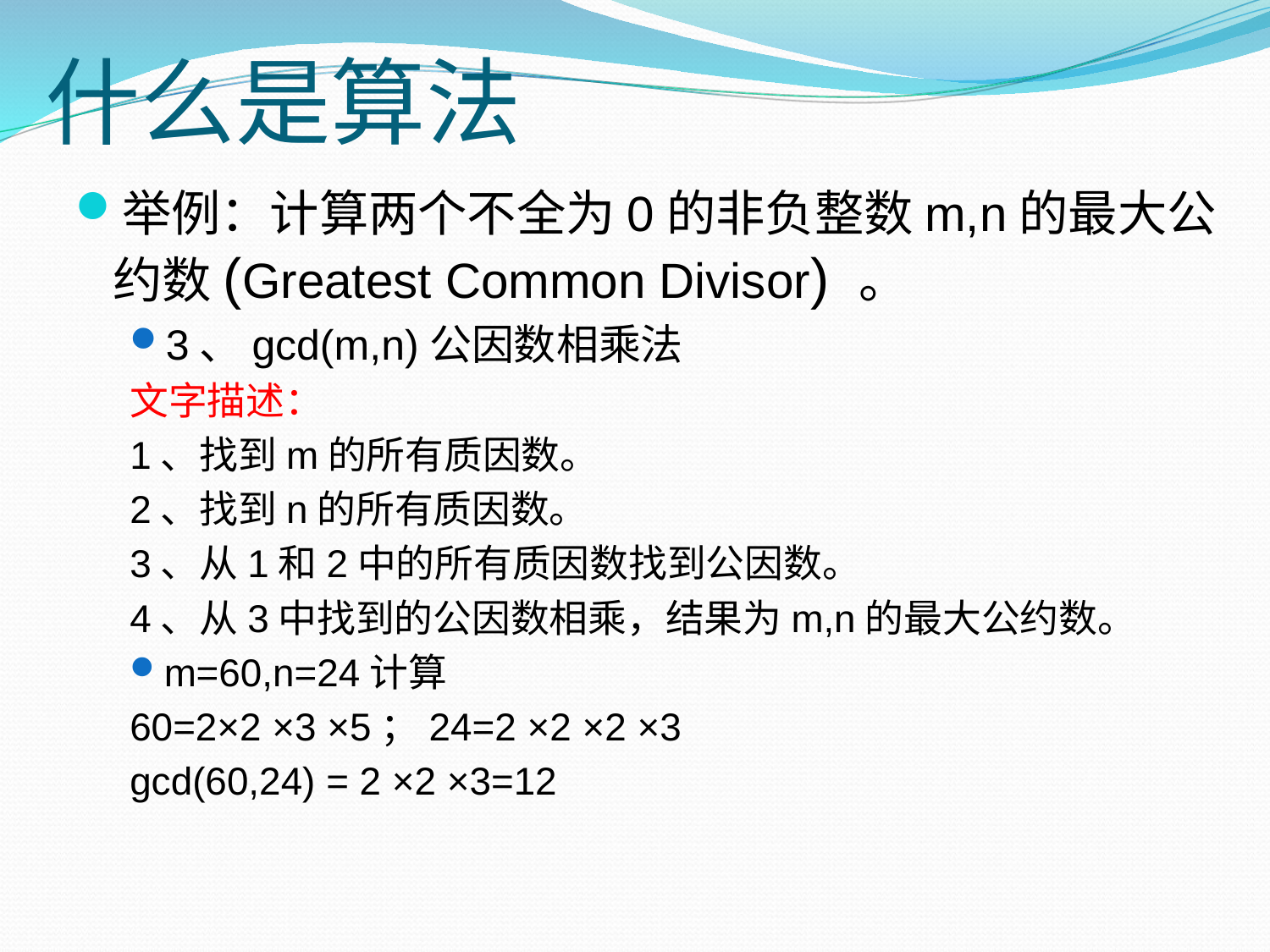

# 什么是算法
举例：计算两个不全为0的非负整数m,n的最大公约数(Greatest Common Divisor) 。
3、gcd(m,n)公因数相乘法
文字描述：
1、找到m的所有质因数。
2、找到n的所有质因数。
3、从1和2中的所有质因数找到公因数。
4、从3中找到的公因数相乘，结果为m,n的最大公约数。
m=60,n=24计算
60=2×2 ×3 ×5；24=2 ×2 ×2 ×3
gcd(60,24) = 2 ×2 ×3=12